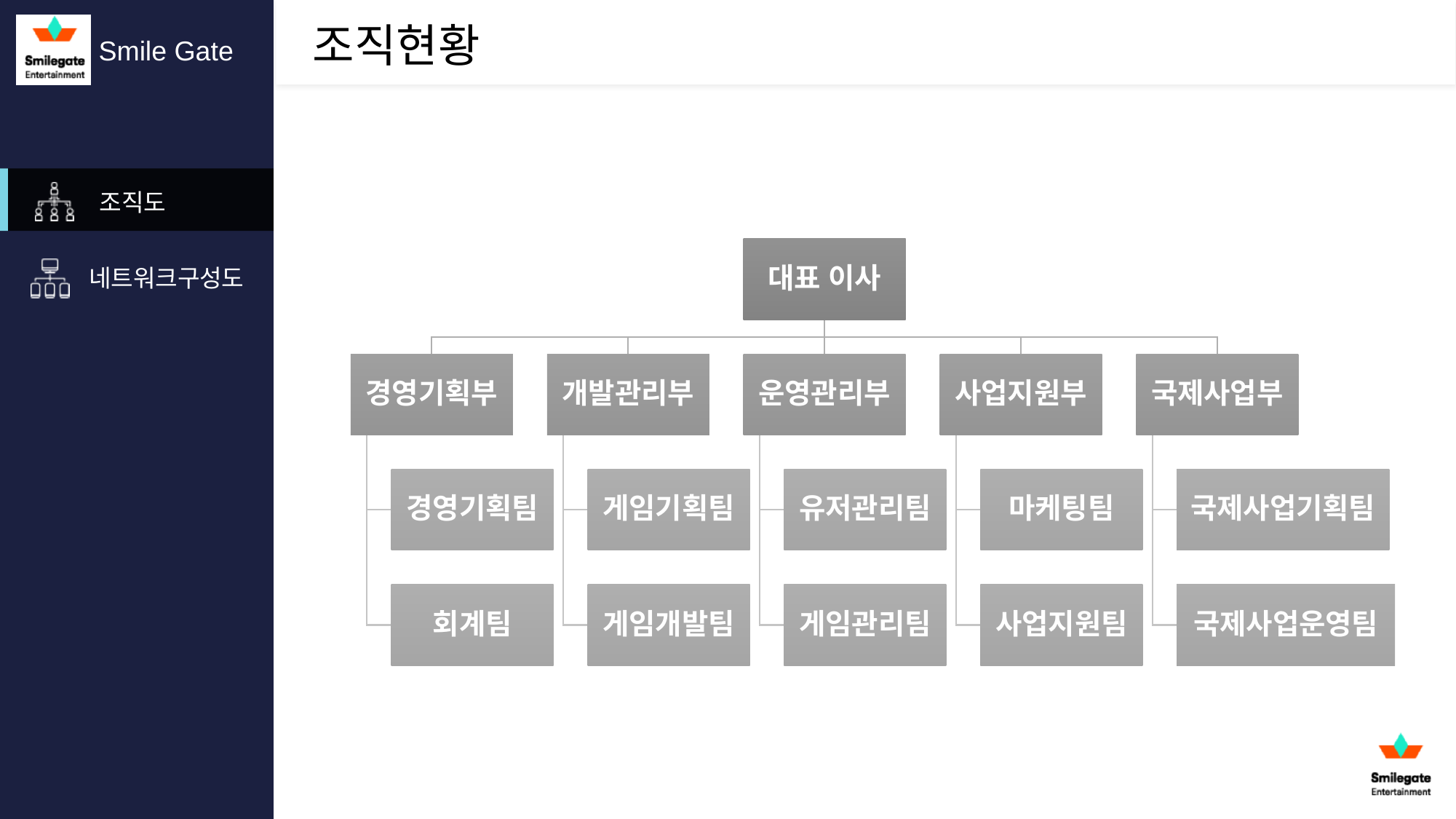

조직현황
대표 이사
경영기획부
경영기획팀
회계팀
개발관리부
게임기획팀
게임개발팀
운영관리부
유저관리팀
게임관리팀
사업지원부
마케팅팀
사업지원팀
국제사업부
국제사업기획팀
국제사업운영팀